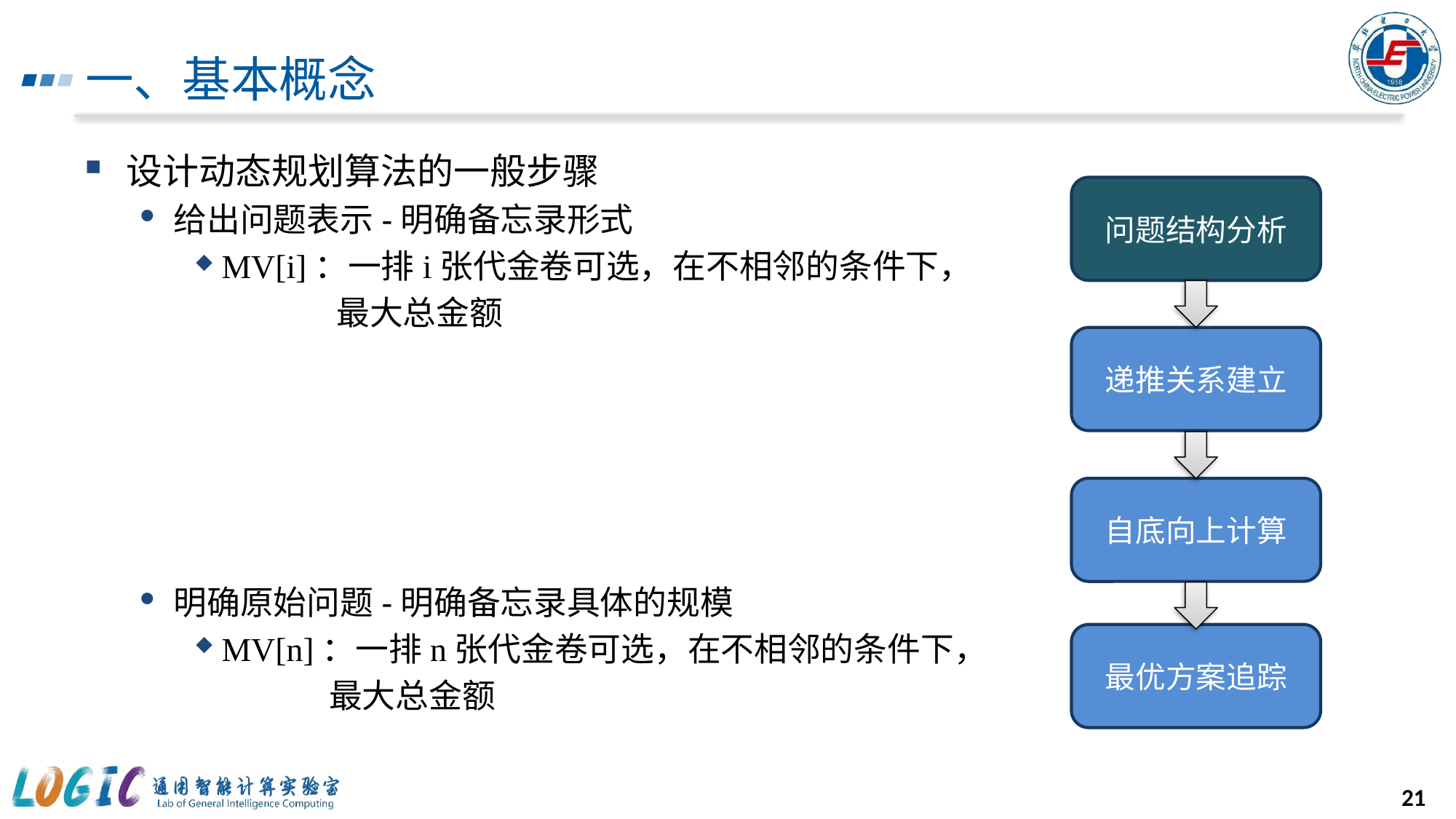

# 一、基本概念
设计动态规划算法的一般步骤
给出问题表示-明确备忘录形式
MV[i]：一排i张代金卷可选，在不相邻的条件下，
                  最大总金额

明确原始问题-明确备忘录具体的规模
MV[n]：一排n张代金卷可选，在不相邻的条件下，
                 最大总金额

问题结构分析

递推关系建立

自底向上计算

最优方案追踪
21